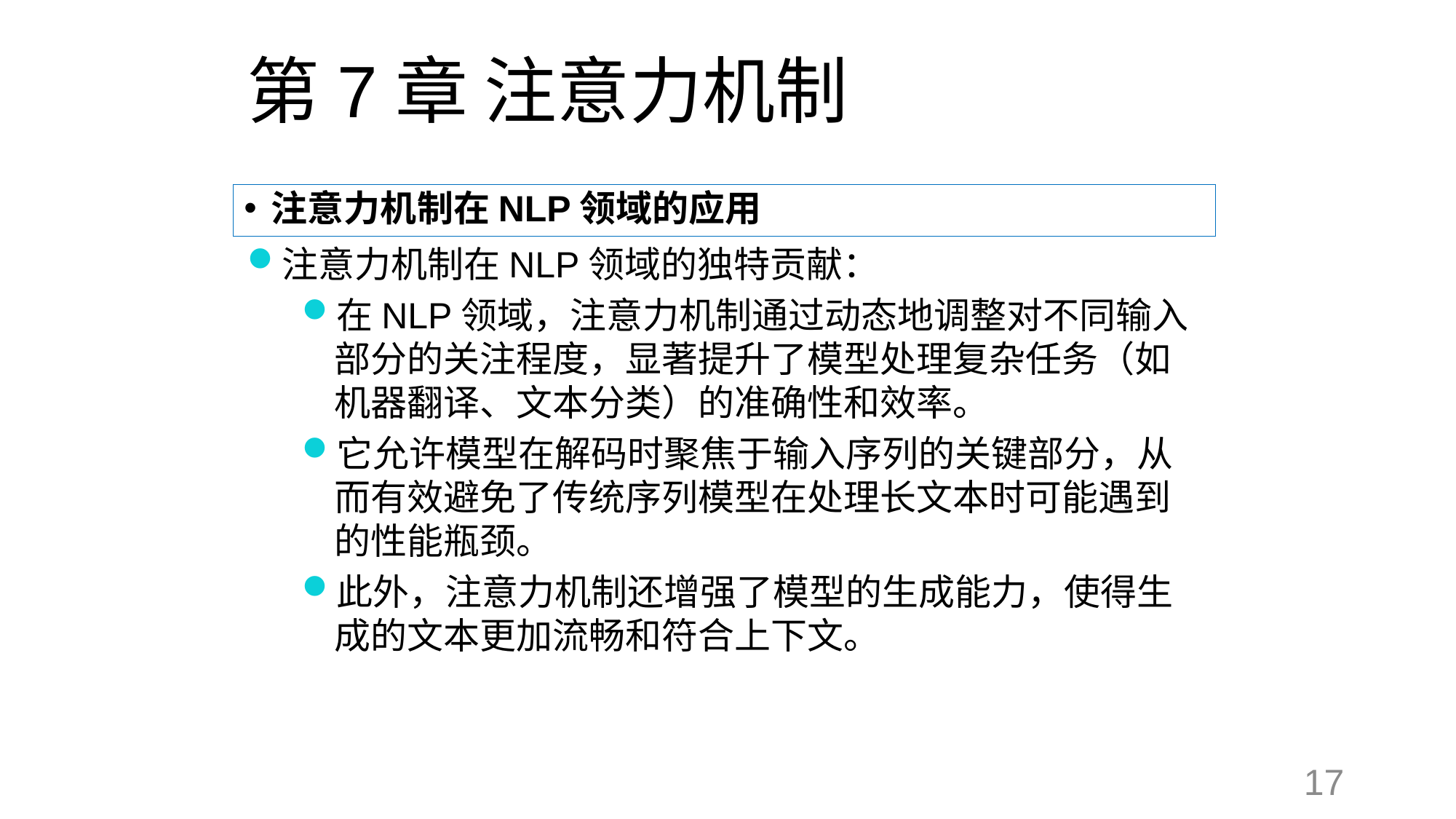

# 第7章 注意力机制
注意力机制在NLP领域的应用
注意力机制在NLP领域的独特贡献：
在NLP领域，注意力机制通过动态地调整对不同输入部分的关注程度，显著提升了模型处理复杂任务（如机器翻译、文本分类）的准确性和效率。
它允许模型在解码时聚焦于输入序列的关键部分，从而有效避免了传统序列模型在处理长文本时可能遇到的性能瓶颈。
此外，注意力机制还增强了模型的生成能力，使得生成的文本更加流畅和符合上下文。

17